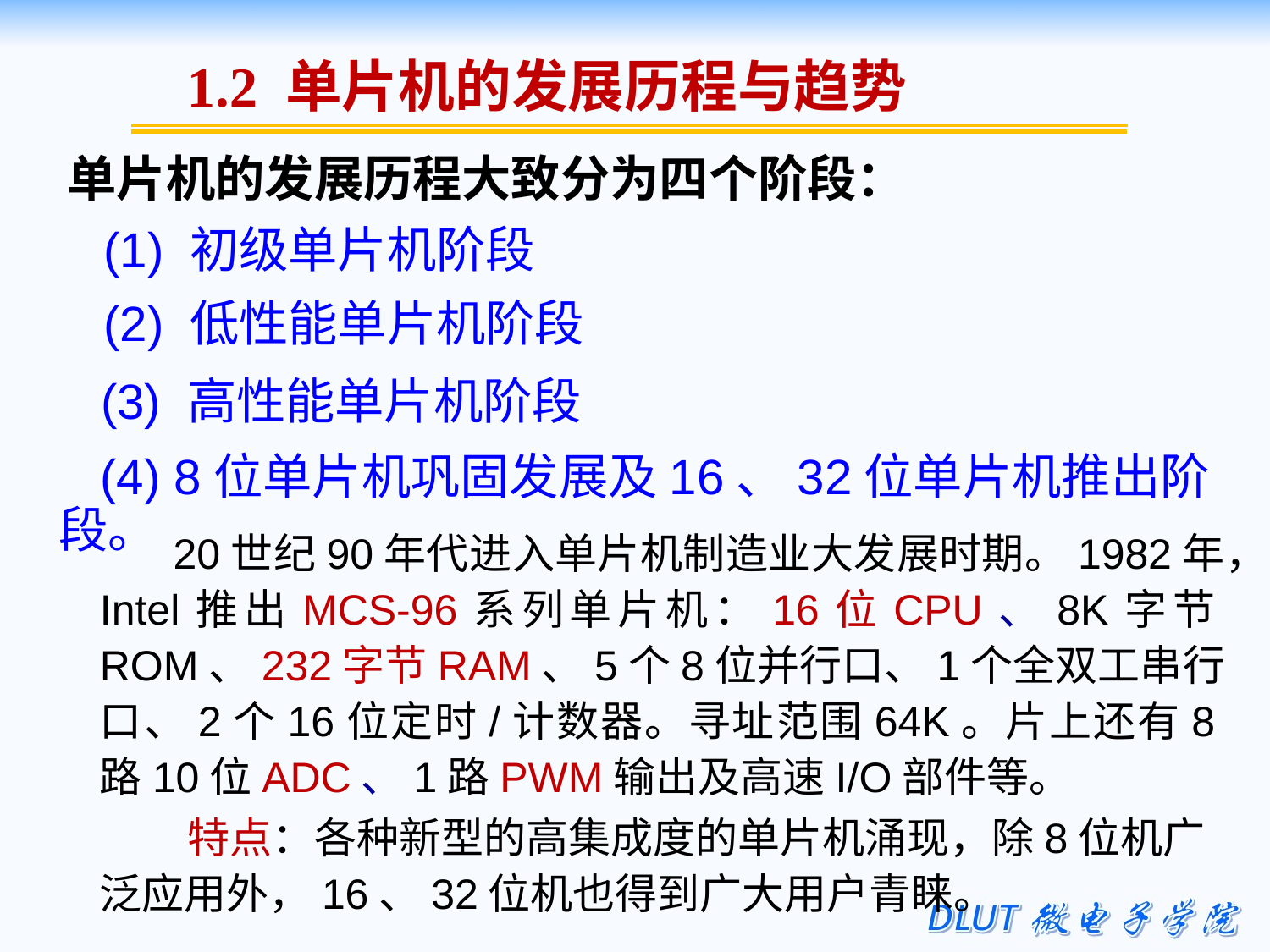

1.2 单片机的发展历程与趋势
单片机的发展历程大致分为四个阶段：
   (1) 初级单片机阶段
   (2) 低性能单片机阶段
   (3) 高性能单片机阶段
   (4) 8位单片机巩固发展及16、32位单片机推出阶段。

  20世纪90年代进入单片机制造业大发展时期。1982年，Intel推出MCS-96系列单片机：16位CPU、8K字节ROM、232字节RAM、5个8位并行口、1个全双工串行口、2个16位定时/计数器。寻址范围64K。片上还有8路10位ADC、1路PWM输出及高速I/O部件等。
   特点：各种新型的高集成度的单片机涌现，除8位机广泛应用外，16、32位机也得到广大用户青睐。